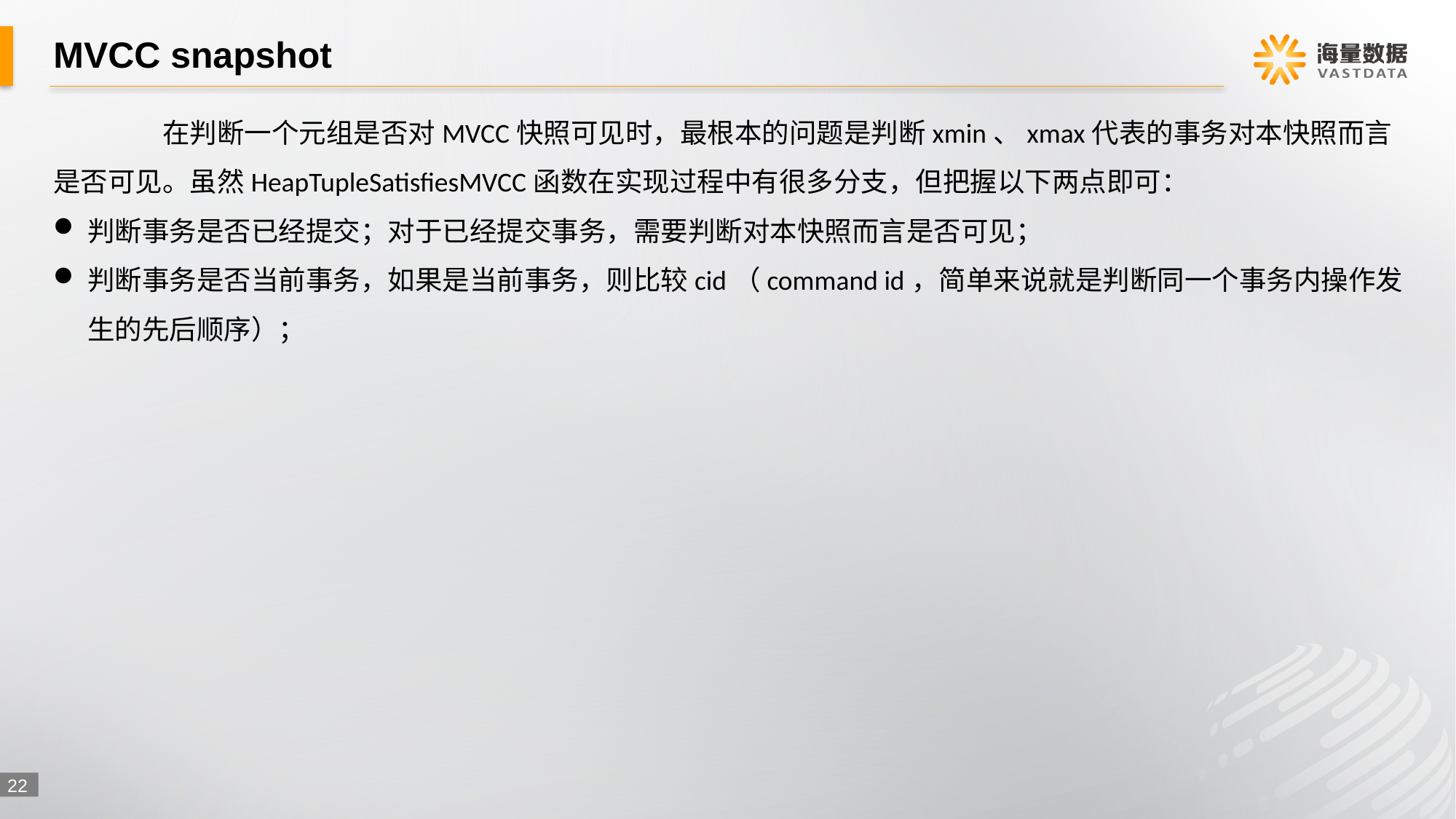

# MVCC snapshot
	在判断一个元组是否对MVCC快照可见时，最根本的问题是判断xmin、xmax代表的事务对本快照而言是否可见。虽然HeapTupleSatisfiesMVCC函数在实现过程中有很多分支，但把握以下两点即可：
判断事务是否已经提交；对于已经提交事务，需要判断对本快照而言是否可见；
判断事务是否当前事务，如果是当前事务，则比较cid（command id，简单来说就是判断同一个事务内操作发生的先后顺序）；